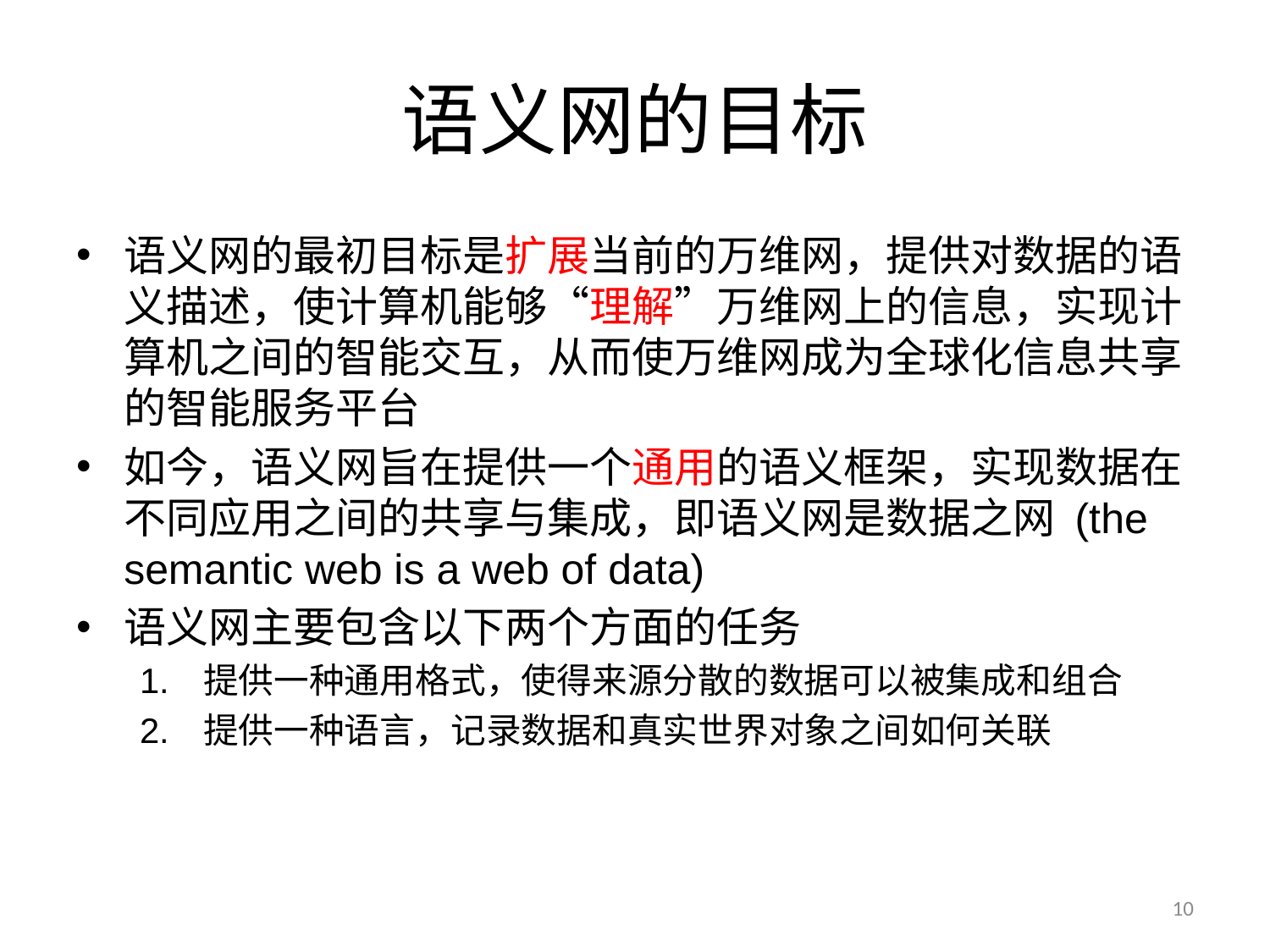

# 语义网的目标
语义网的最初目标是扩展当前的万维网，提供对数据的语义描述，使计算机能够“理解”万维网上的信息，实现计算机之间的智能交互，从而使万维网成为全球化信息共享的智能服务平台
如今，语义网旨在提供一个通用的语义框架，实现数据在不同应用之间的共享与集成，即语义网是数据之网 (the semantic web is a web of data)
语义网主要包含以下两个方面的任务
提供一种通用格式，使得来源分散的数据可以被集成和组合
提供一种语言，记录数据和真实世界对象之间如何关联
10